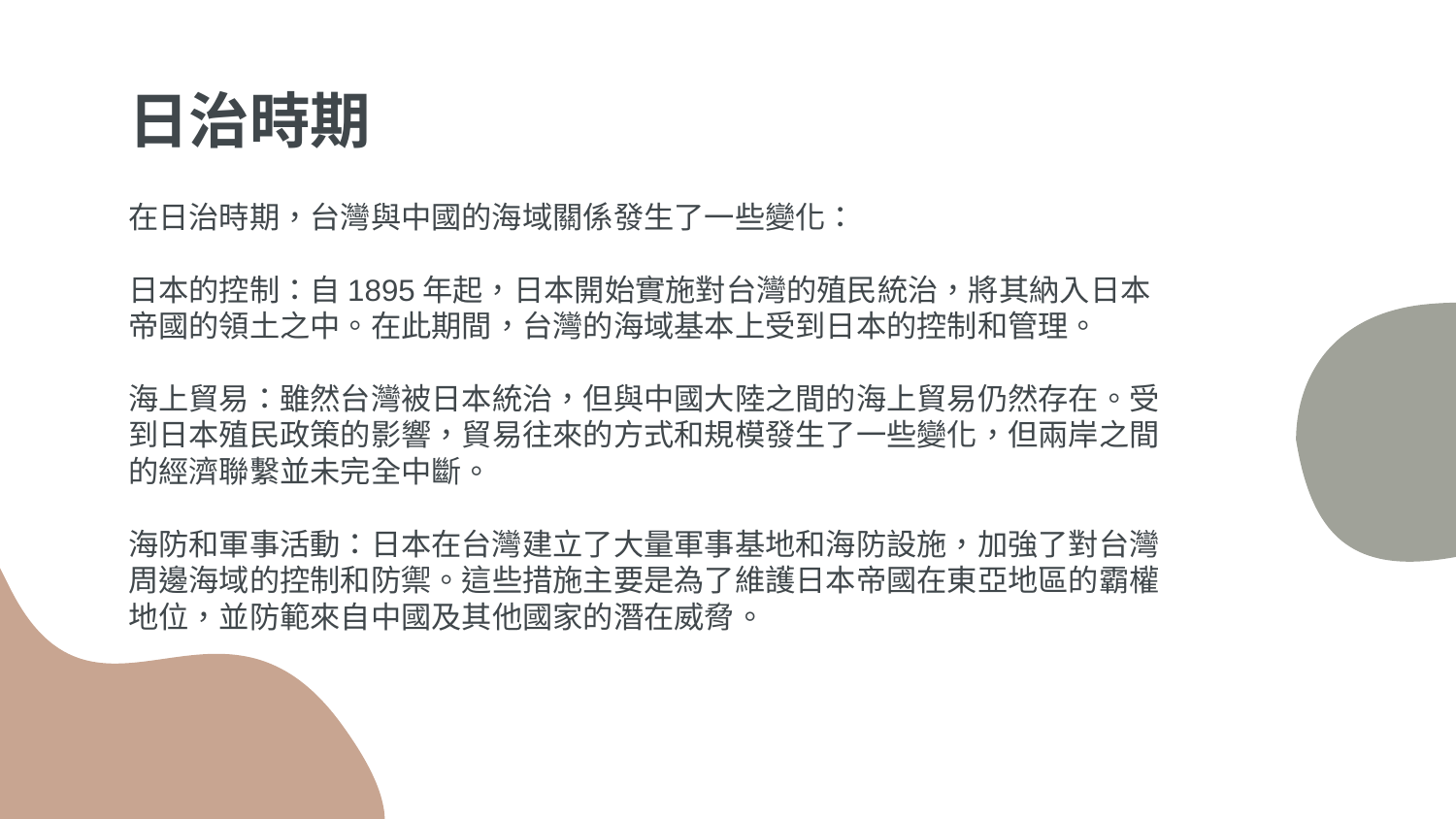

# 日治時期
在日治時期，台灣與中國的海域關係發生了一些變化：

日本的控制：自1895年起，日本開始實施對台灣的殖民統治，將其納入日本帝國的領土之中。在此期間，台灣的海域基本上受到日本的控制和管理。

海上貿易：雖然台灣被日本統治，但與中國大陸之間的海上貿易仍然存在。受到日本殖民政策的影響，貿易往來的方式和規模發生了一些變化，但兩岸之間的經濟聯繫並未完全中斷。

海防和軍事活動：日本在台灣建立了大量軍事基地和海防設施，加強了對台灣周邊海域的控制和防禦。這些措施主要是為了維護日本帝國在東亞地區的霸權地位，並防範來自中國及其他國家的潛在威脅。